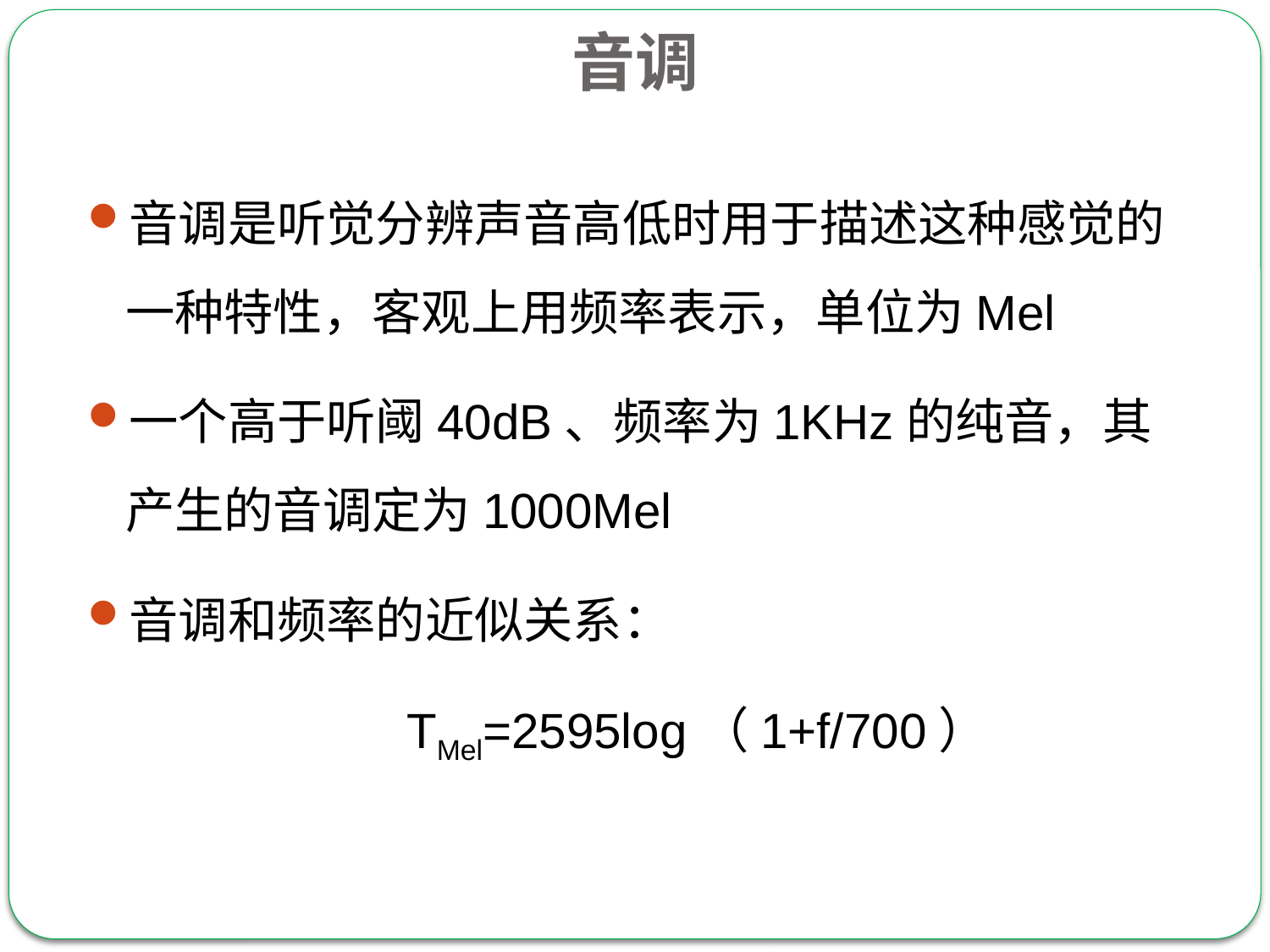

音调
音调是听觉分辨声音高低时用于描述这种感觉的一种特性，客观上用频率表示，单位为Mel
一个高于听阈40dB、频率为1KHz的纯音，其产生的音调定为1000Mel
音调和频率的近似关系：
		TMel=2595log（1+f/700）